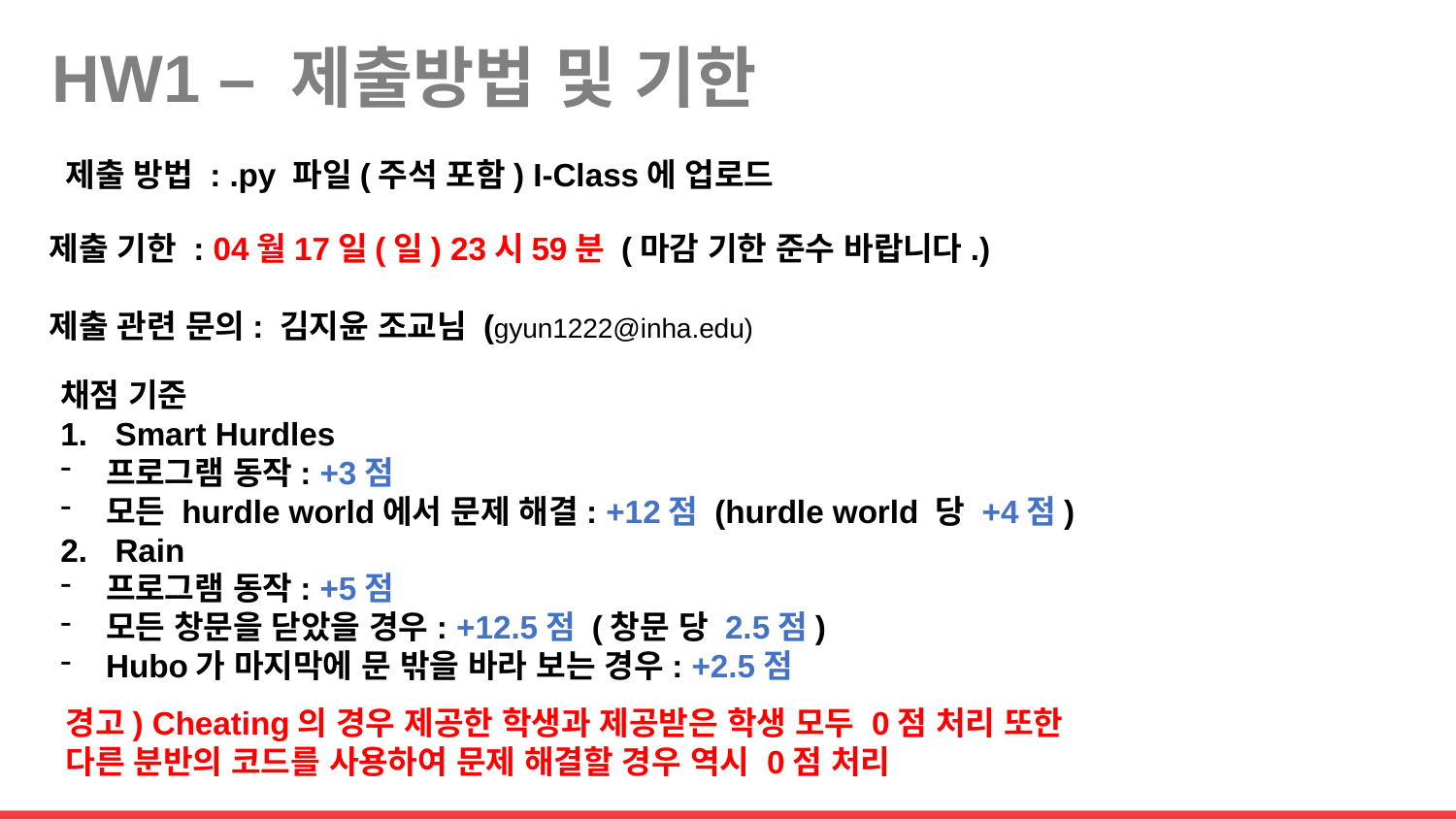

# HW1 – 제출방법 및 기한
제출 방법 : .py 파일(주석 포함) I-Class에 업로드
제출 기한 : 04월17일(일) 23시59분 (마감 기한 준수 바랍니다.)

제출 관련 문의: 김지윤 조교님 (gyun1222@inha.edu)
채점 기준
Smart Hurdles
프로그램 동작: +3점
모든 hurdle world에서 문제 해결: +12점 (hurdle world 당 +4점)
Rain
프로그램 동작: +5점
모든 창문을 닫았을 경우: +12.5점 (창문 당 2.5점)
Hubo가 마지막에 문 밖을 바라 보는 경우: +2.5점
경고) Cheating의 경우 제공한 학생과 제공받은 학생 모두 0점 처리 또한 다른 분반의 코드를 사용하여 문제 해결할 경우 역시 0점 처리
  7